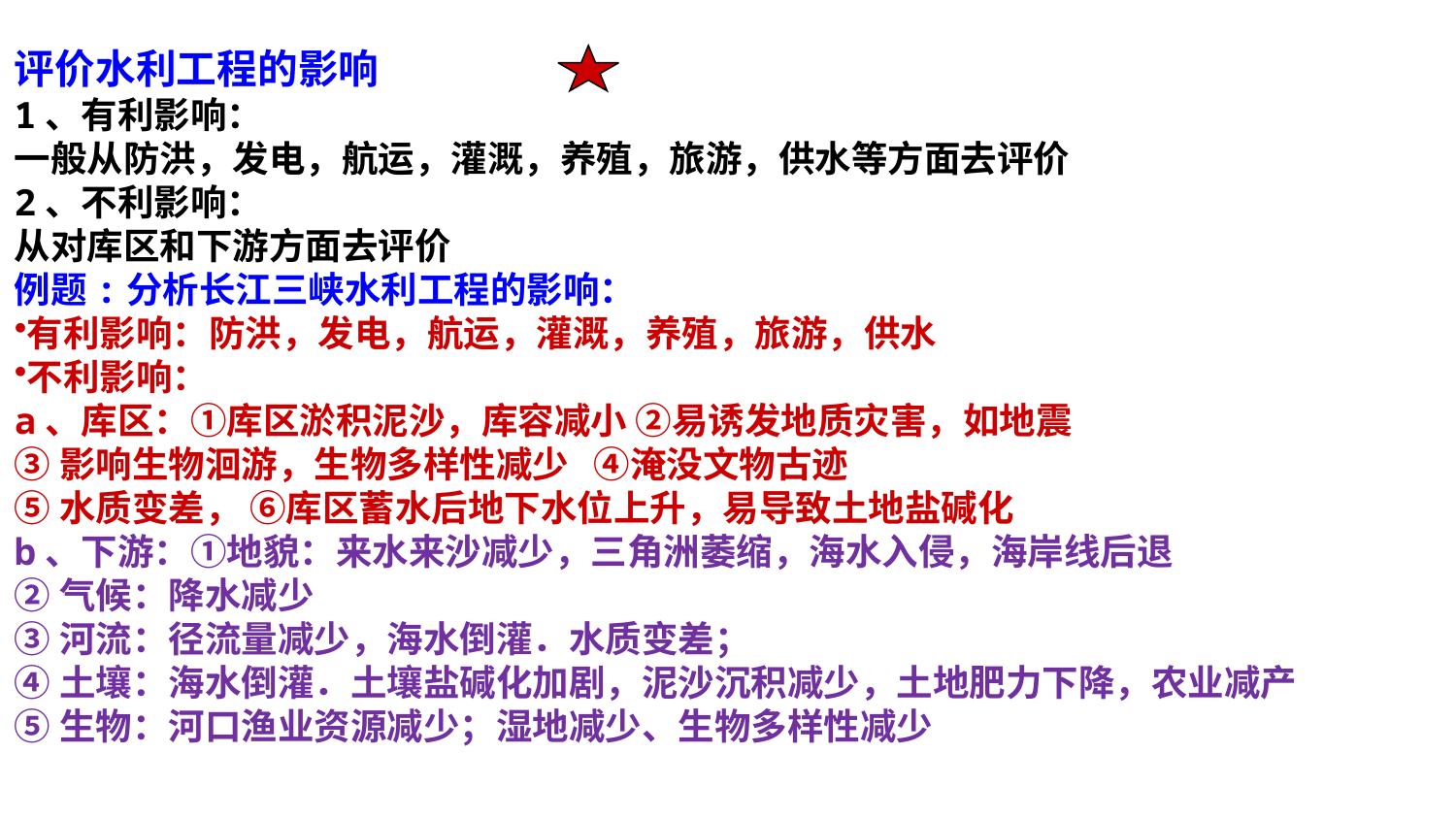

评价水利工程的影响
1、有利影响：
一般从防洪，发电，航运，灌溉，养殖，旅游，供水等方面去评价
2、不利影响：
从对库区和下游方面去评价
例题:分析长江三峡水利工程的影响：
有利影响：防洪，发电，航运，灌溉，养殖，旅游，供水
不利影响：
a、库区：①库区淤积泥沙，库容减小 ②易诱发地质灾害，如地震
③影响生物洄游，生物多样性减少   ④淹没文物古迹
⑤水质变差， ⑥库区蓄水后地下水位上升，易导致土地盐碱化
b、下游：①地貌：来水来沙减少，三角洲萎缩，海水入侵，海岸线后退
②气候：降水减少
③河流：径流量减少，海水倒灌．水质变差；
④土壤：海水倒灌．土壤盐碱化加剧，泥沙沉积减少，土地肥力下降，农业减产
⑤生物：河口渔业资源减少；湿地减少、生物多样性减少